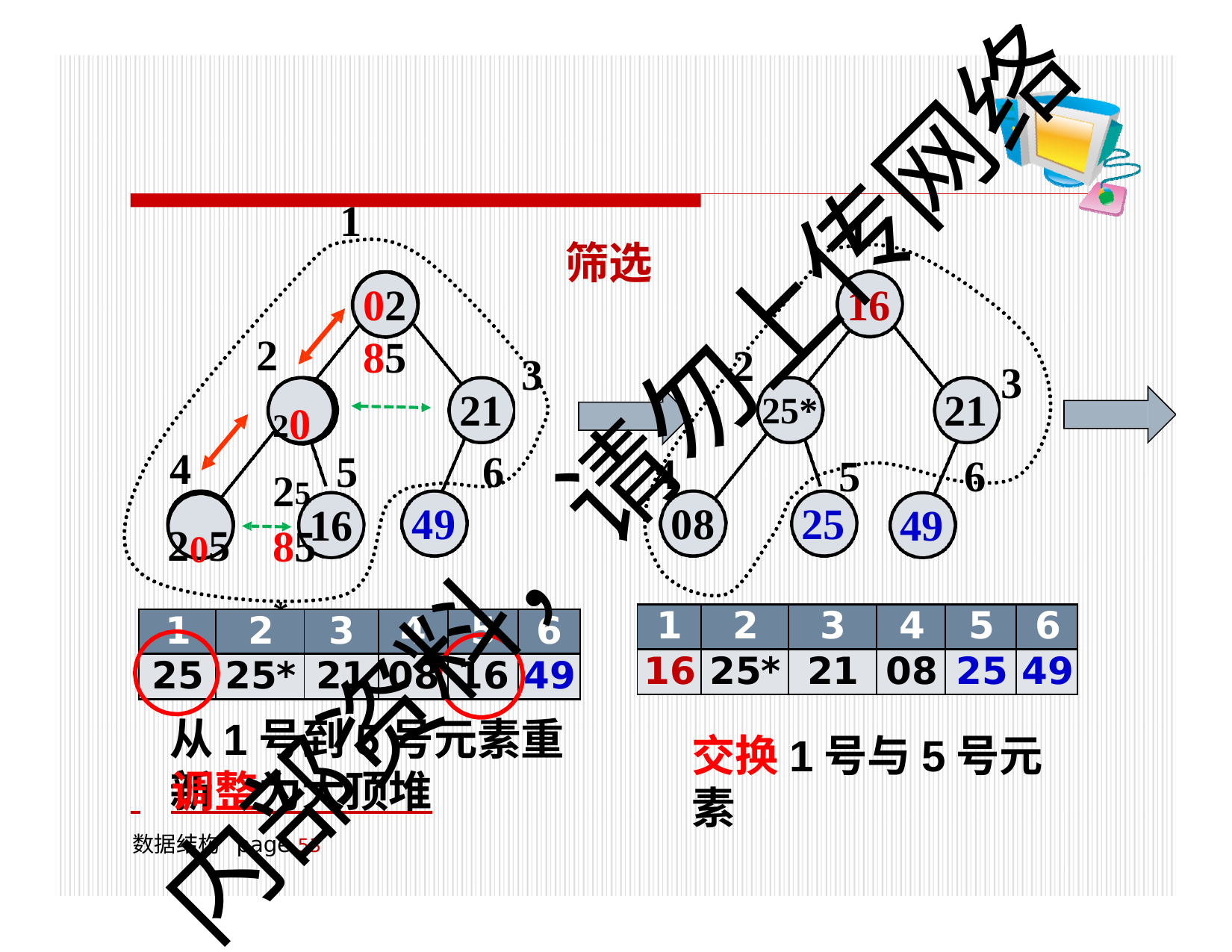

1
16
1

筛选

0285

2
202585*
2
3
3
21
6
21
6

25*

内部资料，请勿上传网络
4
2058*
5
16
4
08
5
25

49
49

| 1 | 2 | 3 | 4 | 5 | 6 |
| --- | --- | --- | --- | --- | --- |
| 16 | 25\* | 21 | 08 | 25 | 49 |
| 1 | 2 | 3 | 4 | 5 | 6 |
| --- | --- | --- | --- | --- | --- |
| 25 | 25\* | 21 | 08 | 16 | 49 |

从1号到5号元素重新
交换1号与5号元素
 	调整为大顶堆
数据结构 page 53